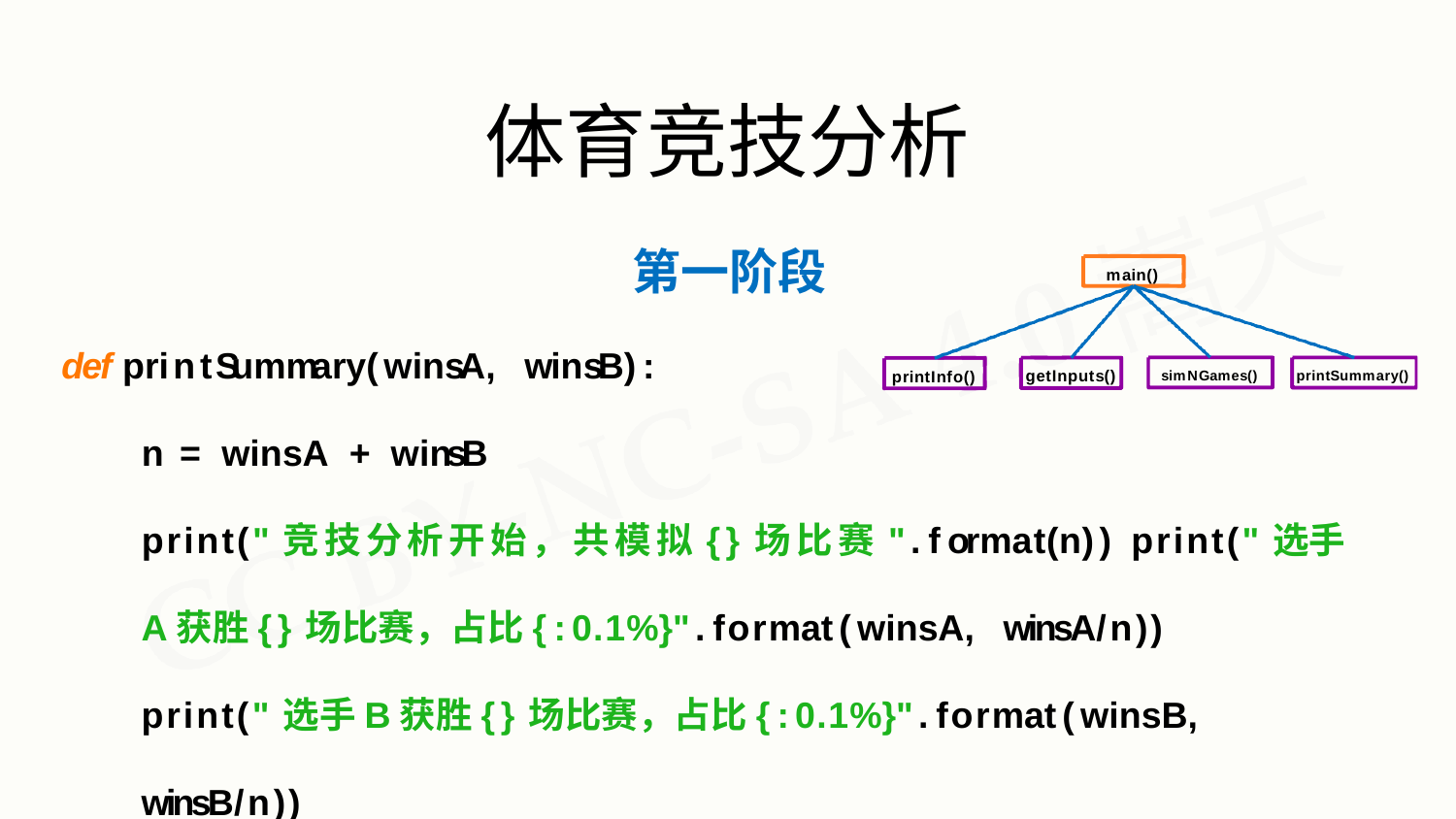

# 体育竞技分析

第一阶段
main()
def printSummary(winsA,  winsB):
getInputs()
printInfo()
simNGames()
printSummary()
n  =  winsA  +  winsB
print("竞技分析开始，共模拟{}场比赛".format(n)) print("选手A获胜{}场比赛，占比{:0.1%}".format(winsA,  winsA/n)) print("选手B获胜{}场比赛，占比{:0.1%}".format(winsB,  winsB/n))